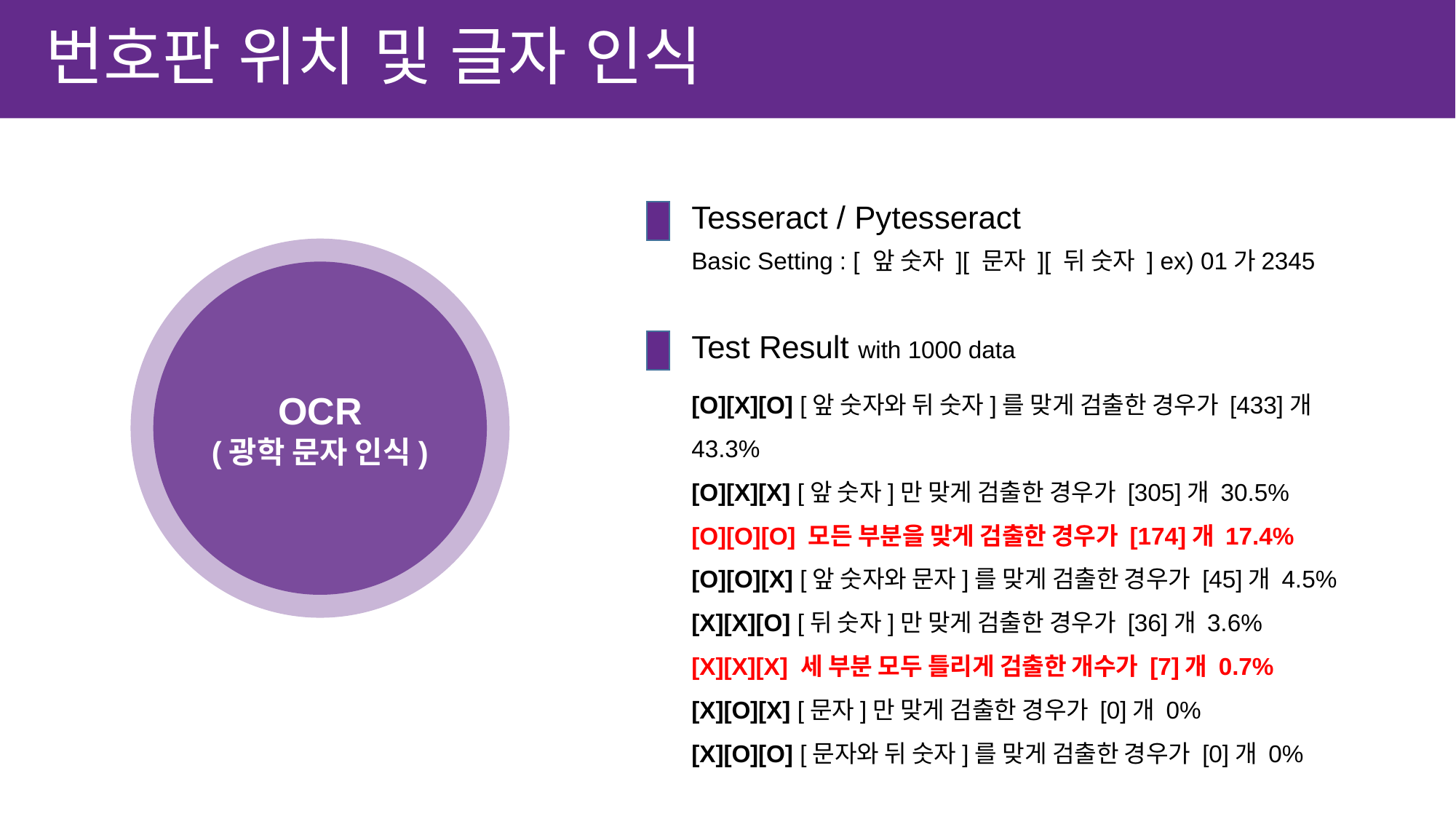

번호판 위치 및 글자 인식
Tesseract / Pytesseract

Basic Setting : [ 앞 숫자 ][ 문자 ][ 뒤 숫자 ] ex) 01가2345
OCR
(광학 문자 인식)
Test Result with 1000 data

[O][X][O] [앞 숫자와 뒤 숫자]를 맞게 검출한 경우가 [433]개 43.3%
[O][X][X] [앞 숫자]만 맞게 검출한 경우가 [305]개 30.5%
[O][O][O] 모든 부분을 맞게 검출한 경우가 [174]개 17.4%
[O][O][X] [앞 숫자와 문자]를 맞게 검출한 경우가 [45]개 4.5%
[X][X][O] [뒤 숫자]만 맞게 검출한 경우가 [36]개 3.6%
[X][X][X] 세 부분 모두 틀리게 검출한 개수가 [7]개 0.7%
[X][O][X] [문자]만 맞게 검출한 경우가 [0]개 0%
[X][O][O] [문자와 뒤 숫자]를 맞게 검출한 경우가 [0]개 0%